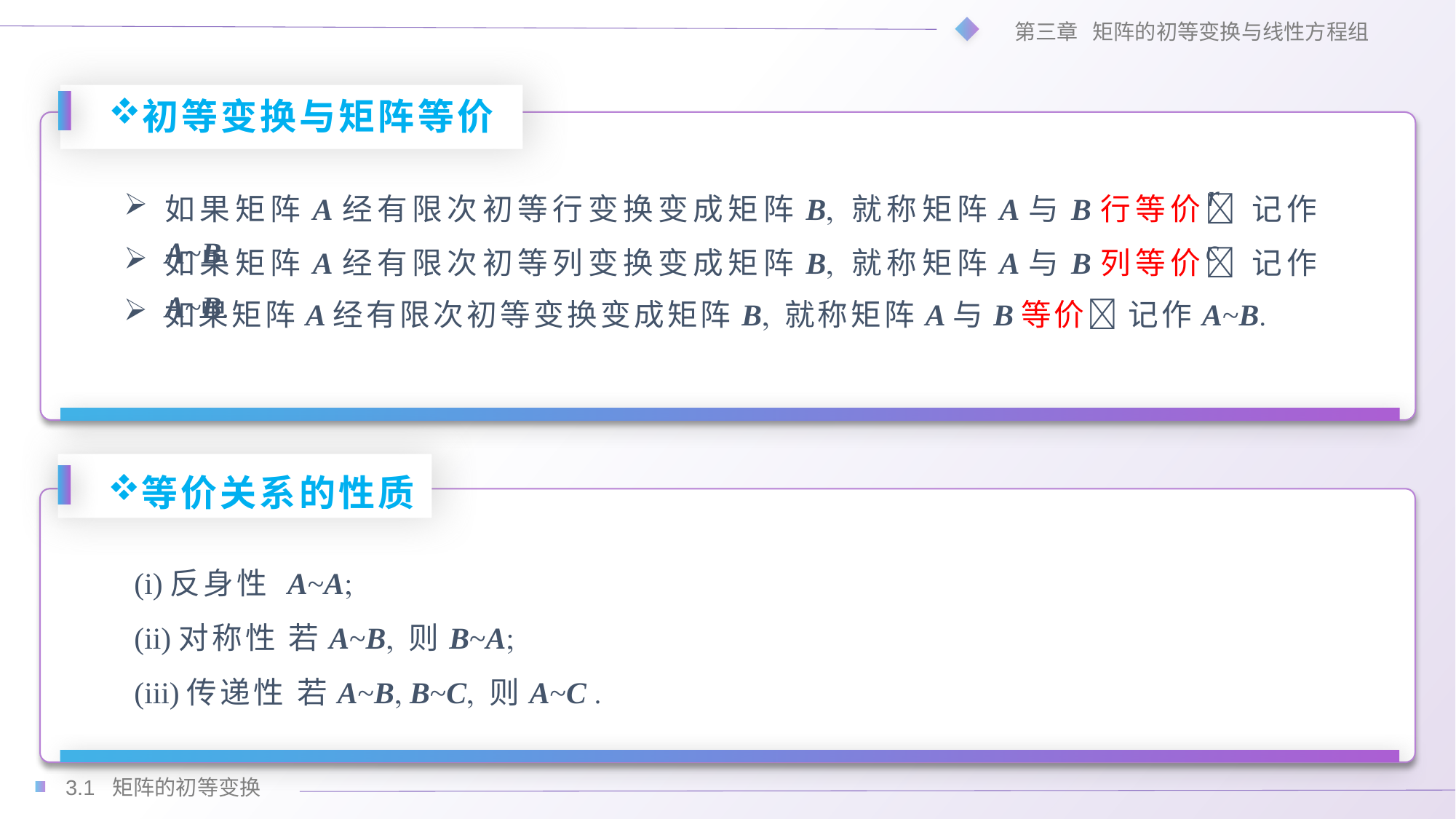

初等变换与矩阵等价

r
如果矩阵A经有限次初等行变换变成矩阵B, 就称矩阵A与B行等价, 记作A~B.
c
如果矩阵A经有限次初等列变换变成矩阵B, 就称矩阵A与B列等价, 记作A~B.
如果矩阵A经有限次初等变换变成矩阵B, 就称矩阵A与B等价, 记作A~B.

等价关系的性质

(i)反身性 A~A;
(ii)对称性 若A~B, 则B~A;
(iii)传递性 若A~B, B~C, 则A~C .